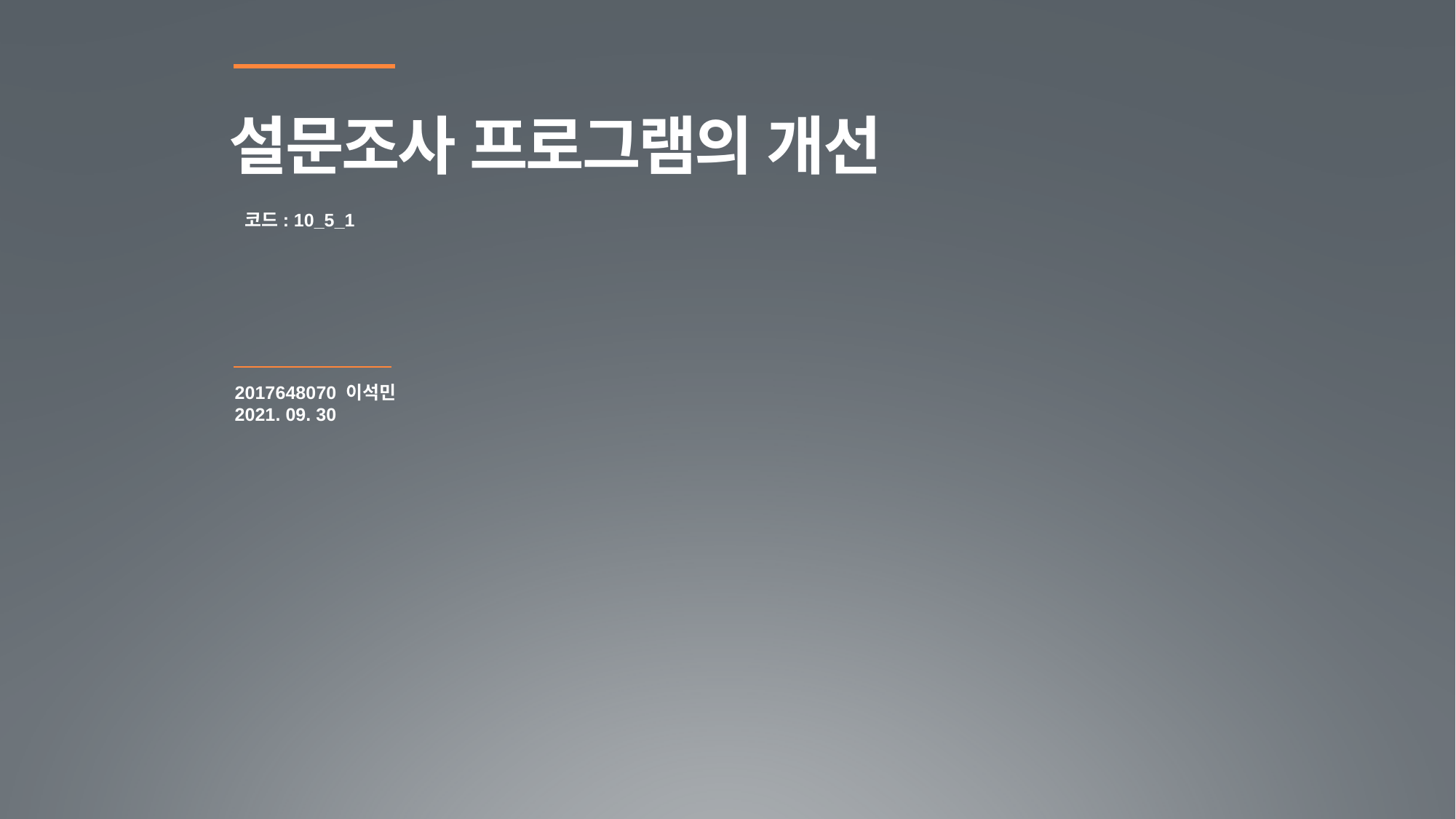

설문조사 프로그램의 개선
코드: 10_5_1
2017648070 이석민
2021. 09. 30